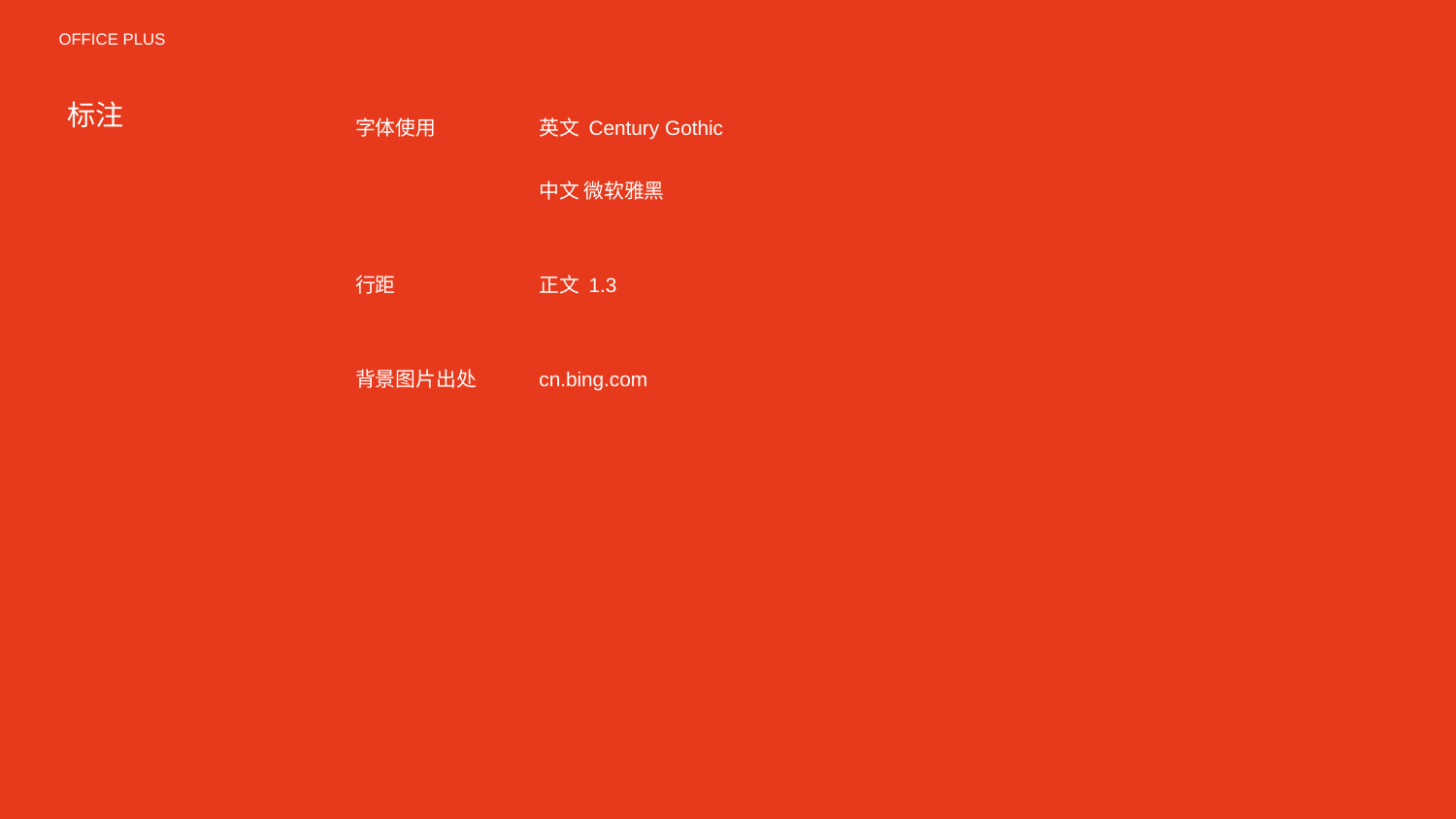

OFFICE PLUS
标注
字体使用

行距

背景图片出处
英文 Century Gothic

中文 微软雅黑

正文 1.3

cn.bing.com